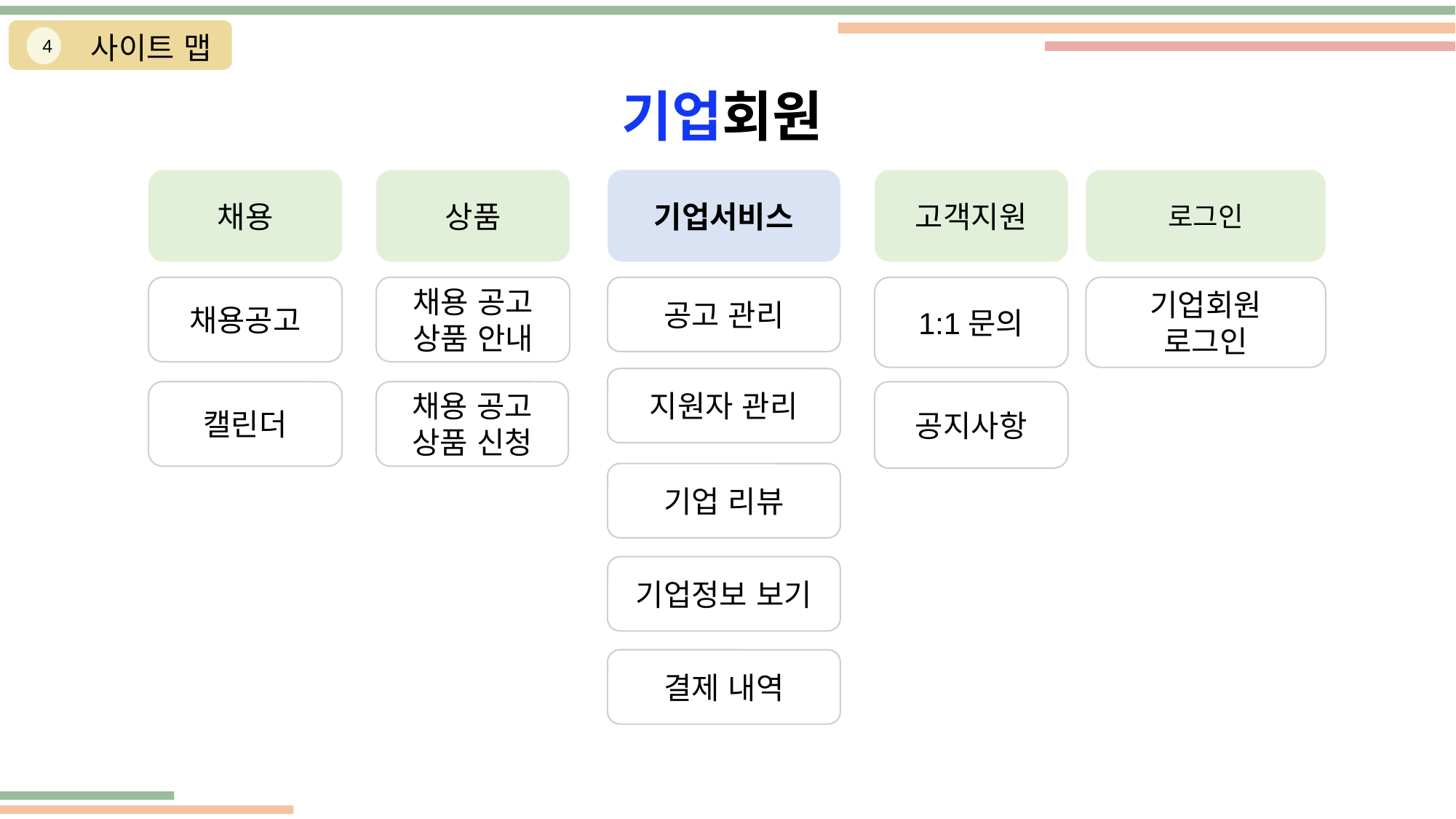

사이트 맵
4

기업회원
채용
상품
기업서비스
고객지원
로그인
기업회원
로그인
채용공고
채용 공고
상품 안내
공고 관리
1:1문의
지원자 관리
캘린더
채용 공고
상품 신청
공지사항
기업 리뷰
기업정보 보기
결제 내역